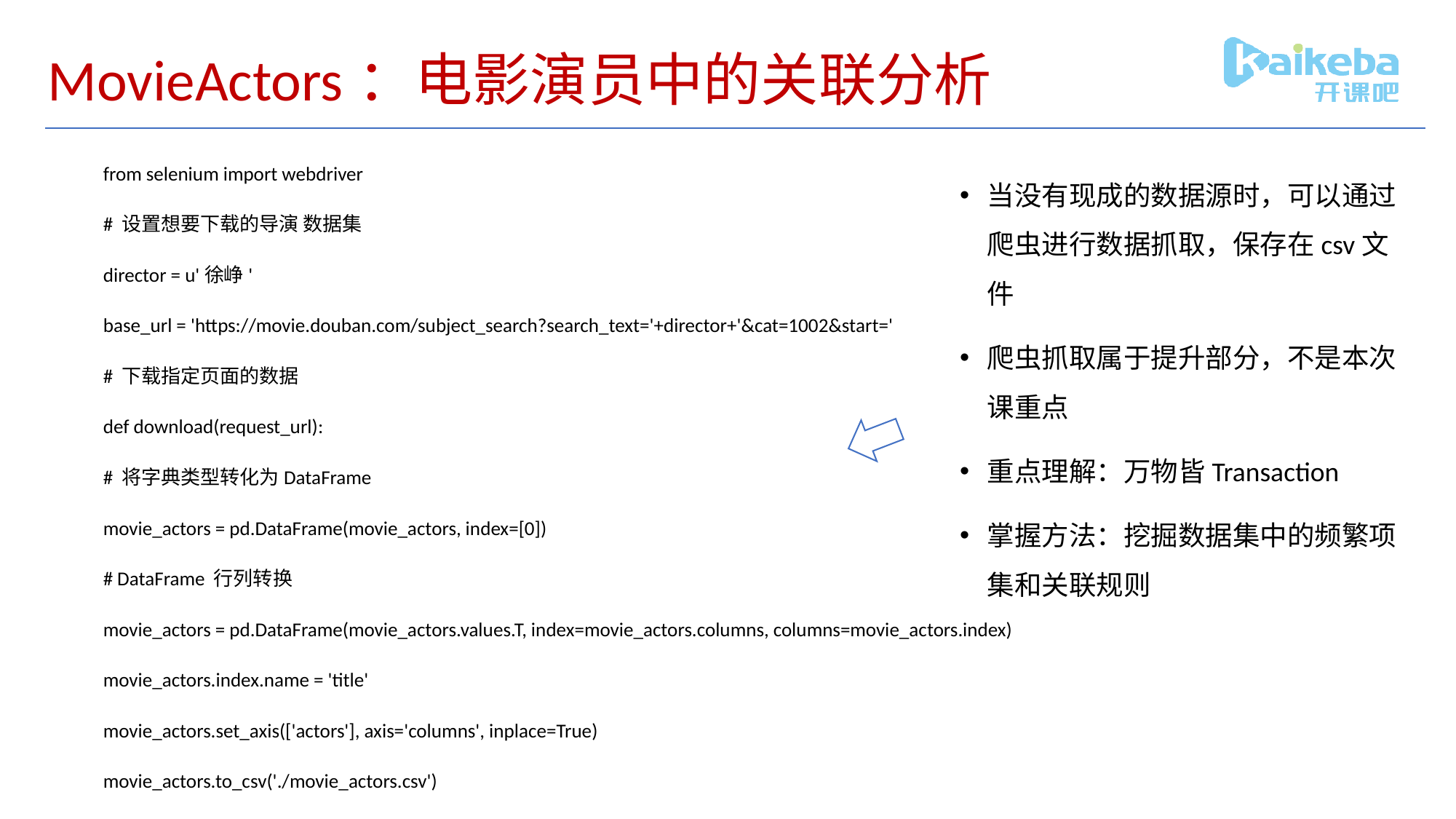

# MovieActors：电影演员中的关联分析
from selenium import webdriver
# 设置想要下载的导演 数据集
director = u'徐峥'
base_url = 'https://movie.douban.com/subject_search?search_text='+director+'&cat=1002&start='
# 下载指定页面的数据
def download(request_url):
# 将字典类型转化为DataFrame
movie_actors = pd.DataFrame(movie_actors, index=[0])
# DataFrame 行列转换
movie_actors = pd.DataFrame(movie_actors.values.T, index=movie_actors.columns, columns=movie_actors.index)
movie_actors.index.name = 'title'
movie_actors.set_axis(['actors'], axis='columns', inplace=True)
movie_actors.to_csv('./movie_actors.csv')

当没有现成的数据源时，可以通过爬虫进行数据抓取，保存在csv文件
爬虫抓取属于提升部分，不是本次课重点
重点理解：万物皆Transaction
掌握方法：挖掘数据集中的频繁项集和关联规则